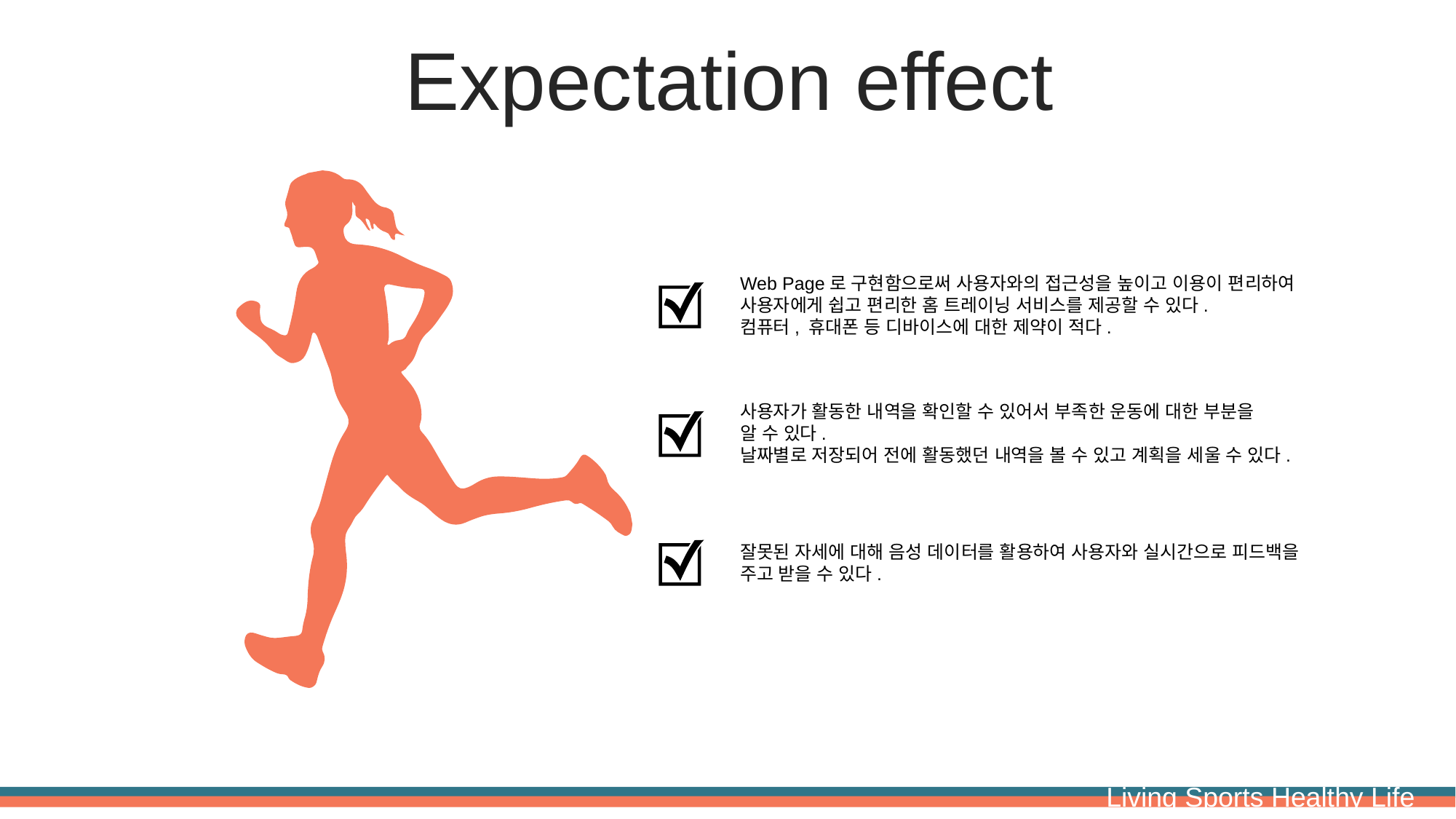

Expectation effect

Web Page로 구현함으로써 사용자와의 접근성을 높이고 이용이 편리하여 사용자에게 쉽고 편리한 홈 트레이닝 서비스를 제공할 수 있다.
컴퓨터, 휴대폰 등 디바이스에 대한 제약이 적다.

사용자가 활동한 내역을 확인할 수 있어서 부족한 운동에 대한 부분을
알 수 있다.
날짜별로 저장되어 전에 활동했던 내역을 볼 수 있고 계획을 세울 수 있다.

잘못된 자세에 대해 음성 데이터를 활용하여 사용자와 실시간으로 피드백을 주고 받을 수 있다.